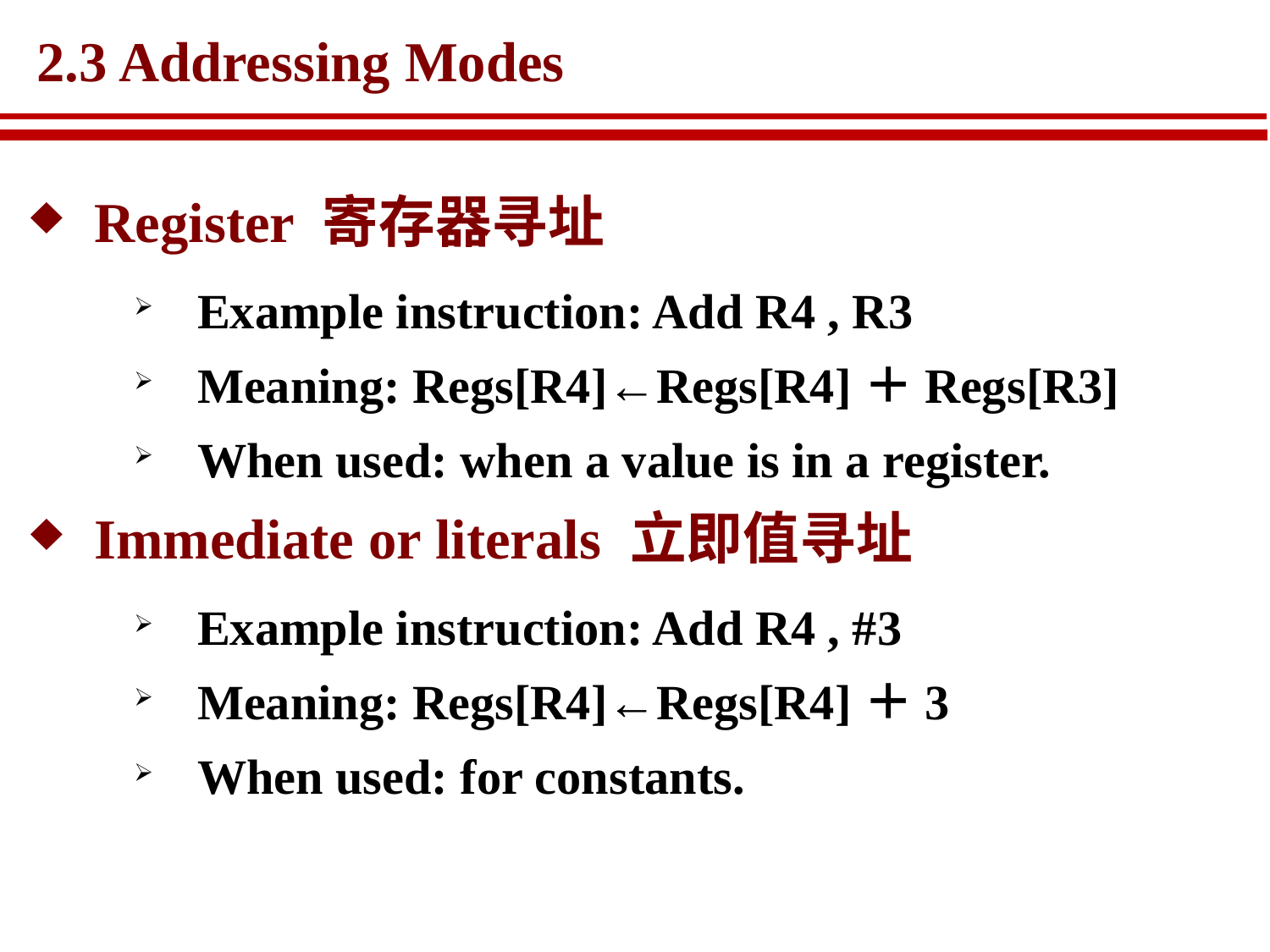

# 2.3 Addressing Modes
Register 寄存器寻址
Example instruction: Add R4 , R3
Meaning: Regs[R4]←Regs[R4]＋Regs[R3]
When used: when a value is in a register.
Immediate or literals 立即值寻址
Example instruction: Add R4 , #3
Meaning: Regs[R4]←Regs[R4]＋3
When used: for constants.